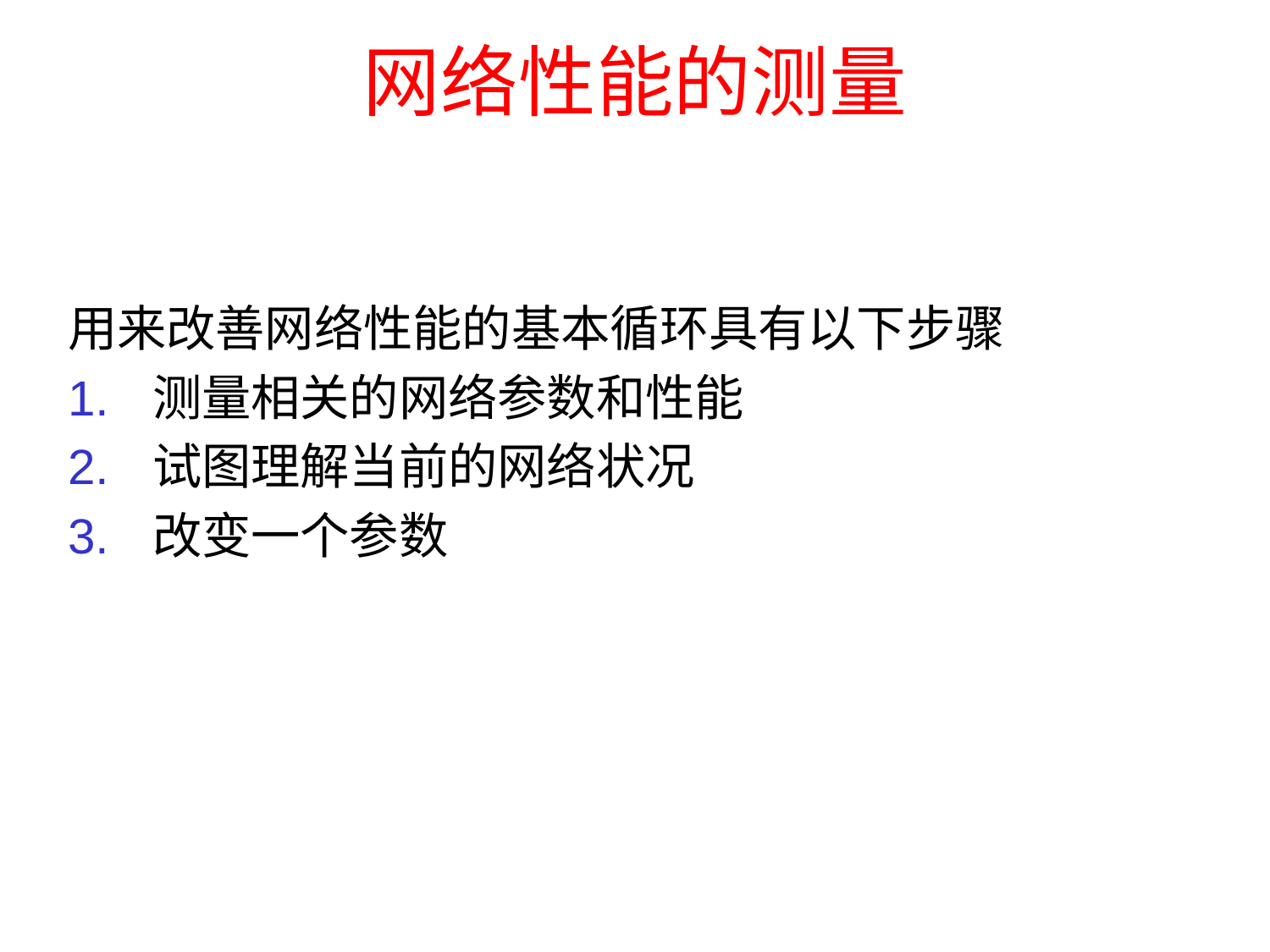

# 网络性能的测量
用来改善网络性能的基本循环具有以下步骤
测量相关的网络参数和性能
试图理解当前的网络状况
改变一个参数